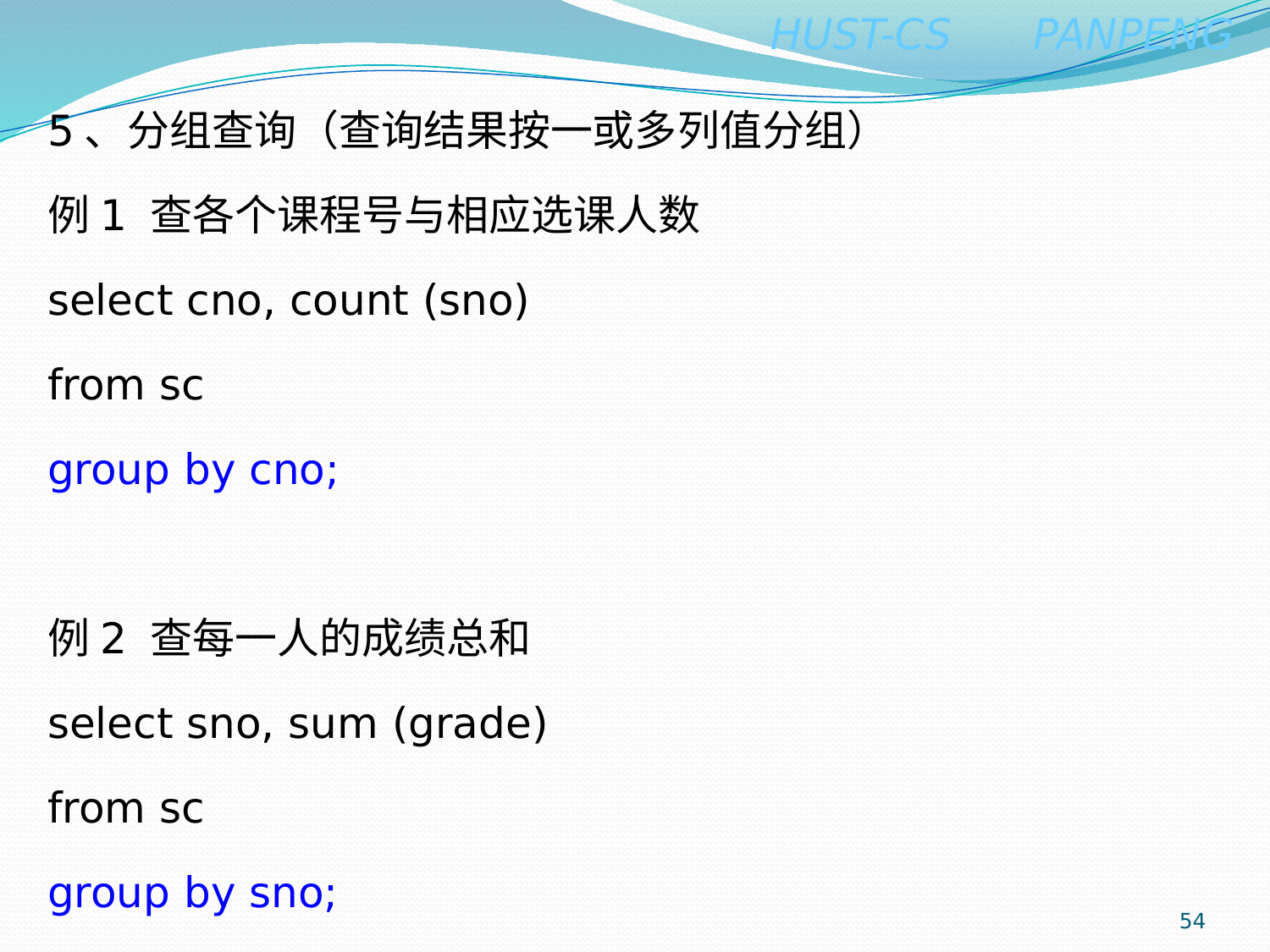

5、分组查询（查询结果按一或多列值分组）
例1 查各个课程号与相应选课人数
select cno, count (sno)
from sc
group by cno;

例2 查每一人的成绩总和
select sno, sum (grade)
from sc
group by sno;
54